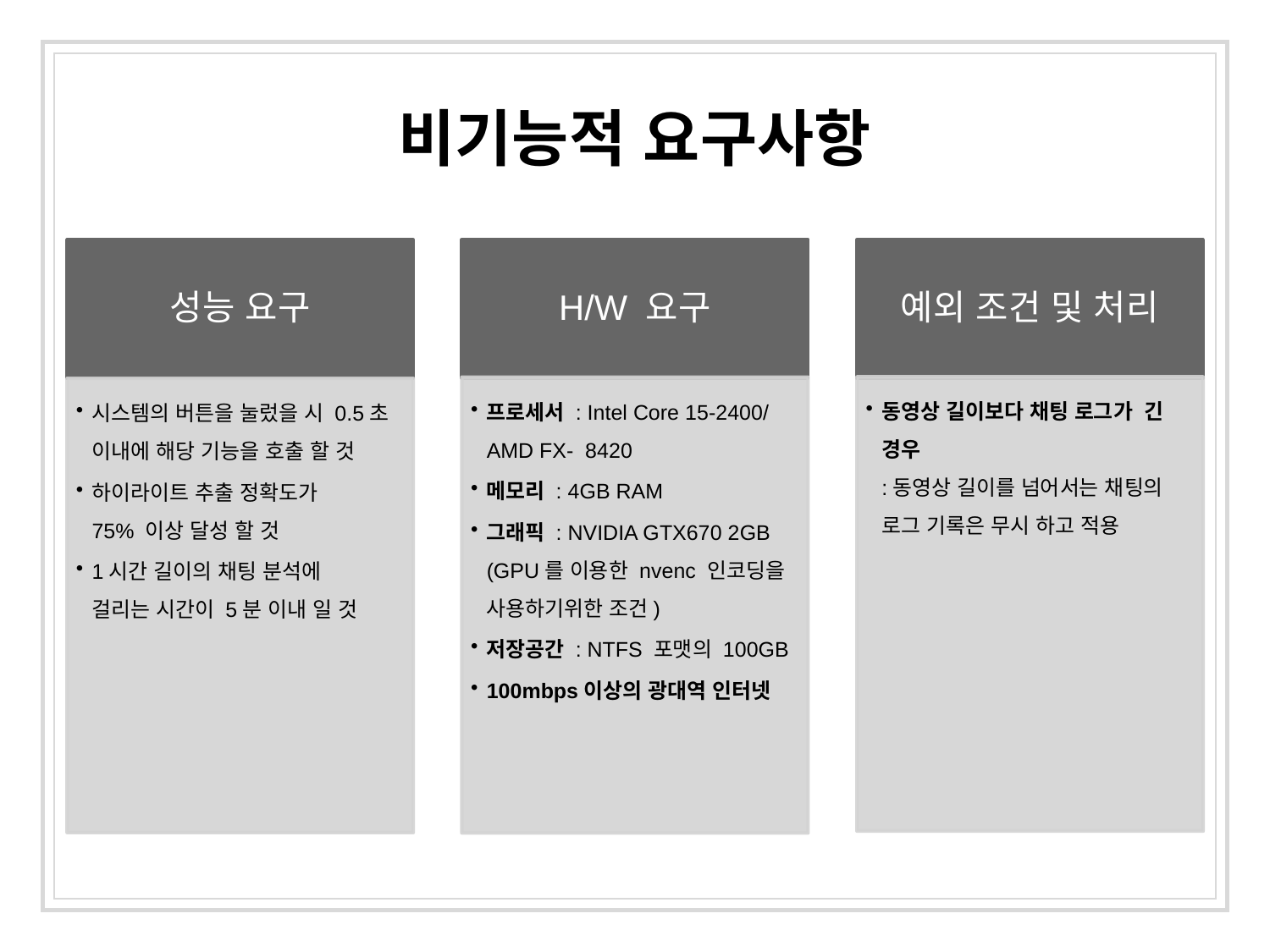

비기능적 요구사항
성능 요구
시스템의 버튼을 눌렀을 시 0.5초 이내에 해당 기능을 호출 할 것
하이라이트 추출 정확도가
75% 이상 달성 할 것
1시간 길이의 채팅 분석에
걸리는 시간이 5분 이내 일 것
H/W 요구
프로세서 : Intel Core 15-2400/AMD FX-  8420
메모리 : 4GB RAM
그래픽 : NVIDIA GTX670 2GB  (GPU를 이용한 nvenc 인코딩을 사용하기위한 조건)
저장공간 : NTFS 포맷의 100GB
100mbps이상의 광대역 인터넷
예외 조건 및 처리
동영상 길이보다 채팅 로그가  긴 경우
:동영상 길이를 넘어서는 채팅의 로그 기록은 무시 하고 적용